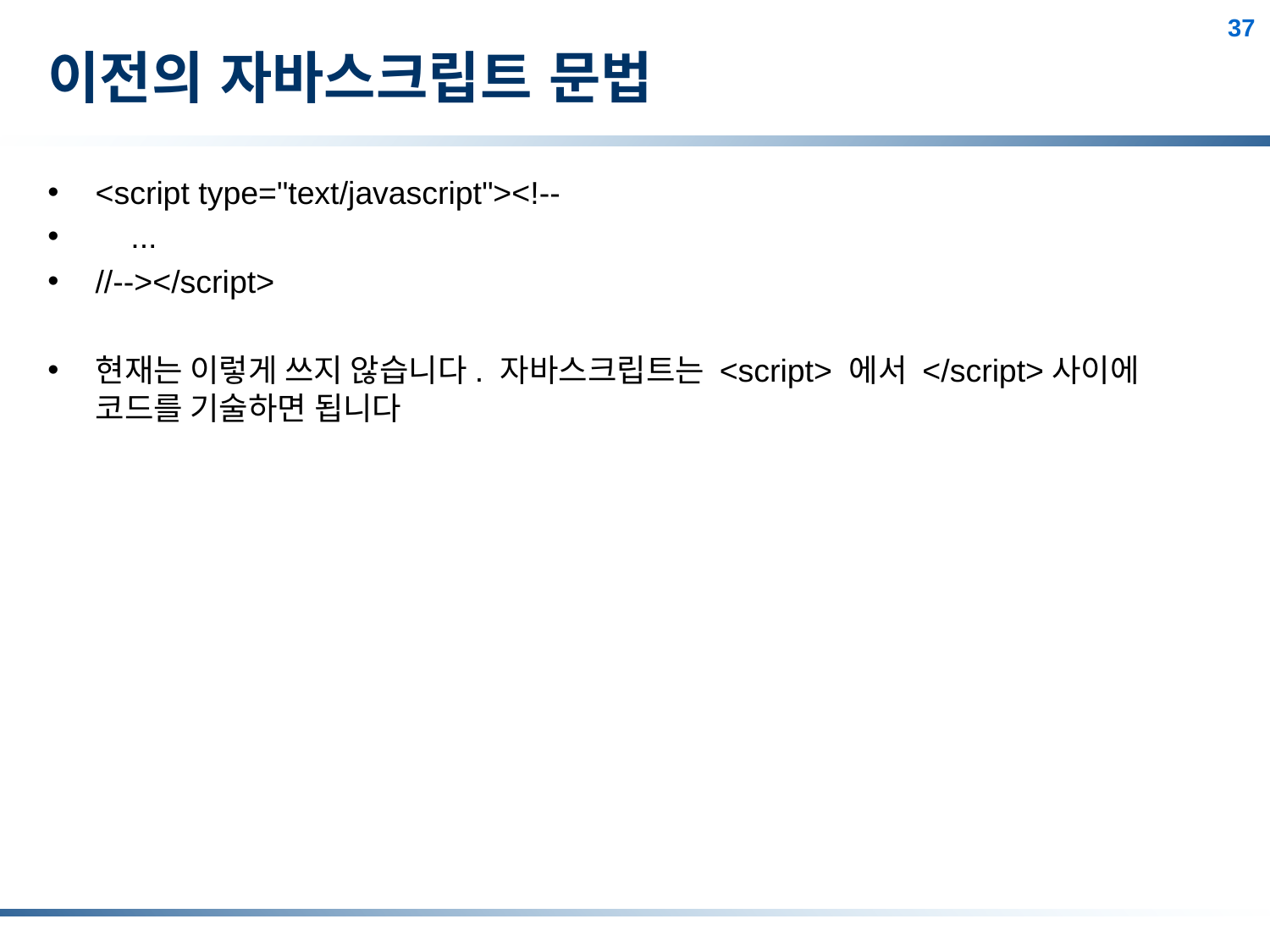

# 이전의 자바스크립트 문법
<script type="text/javascript"><!--
    ...
//--></script>

현재는 이렇게 쓰지 않습니다. 자바스크립트는 <script> 에서 </script>사이에 코드를 기술하면 됩니다
37